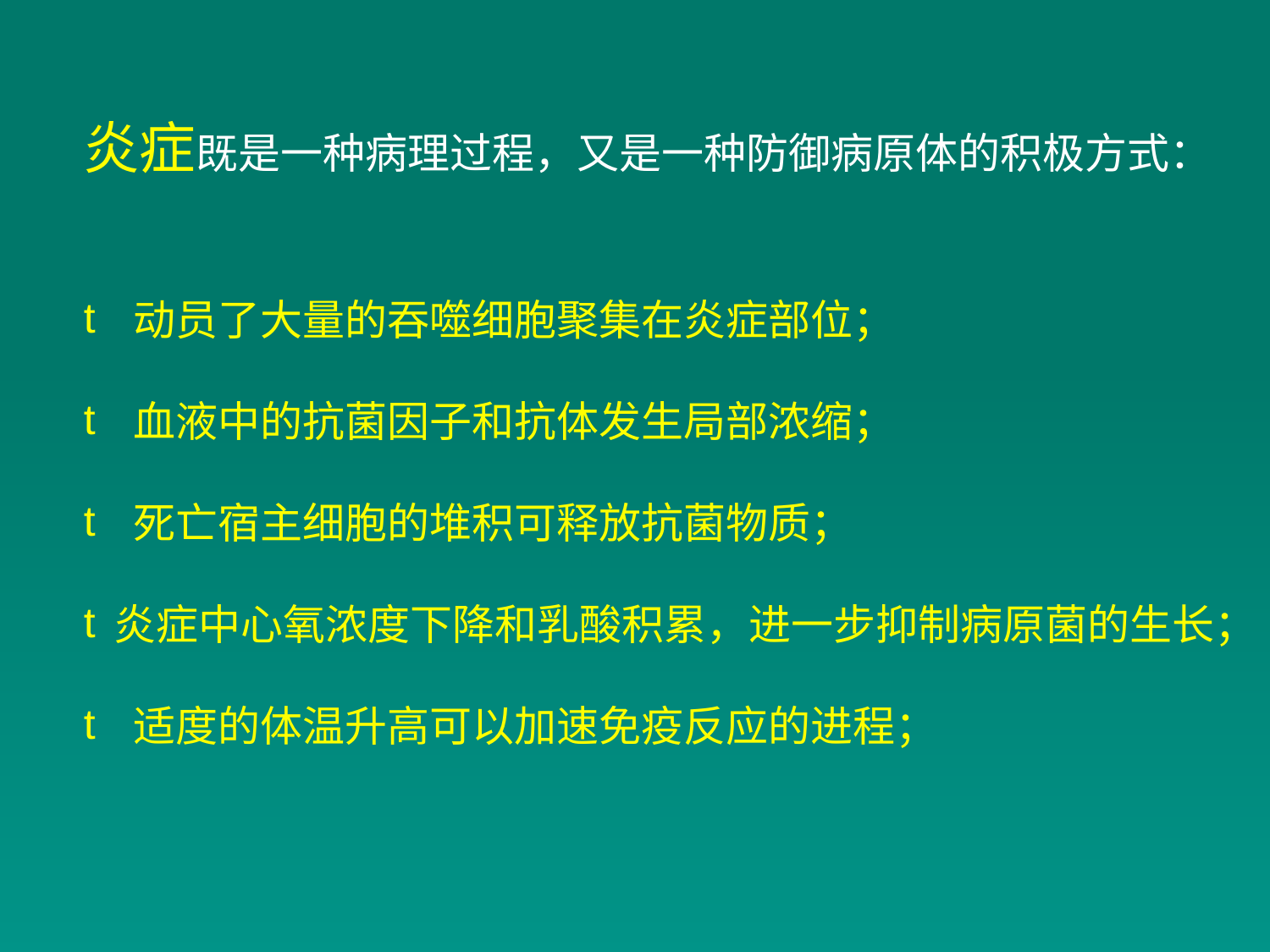

炎症既是一种病理过程，又是一种防御病原体的积极方式：
 动员了大量的吞噬细胞聚集在炎症部位；
 血液中的抗菌因子和抗体发生局部浓缩；
 死亡宿主细胞的堆积可释放抗菌物质；
炎症中心氧浓度下降和乳酸积累，进一步抑制病原菌的生长；
 适度的体温升高可以加速免疫反应的进程；